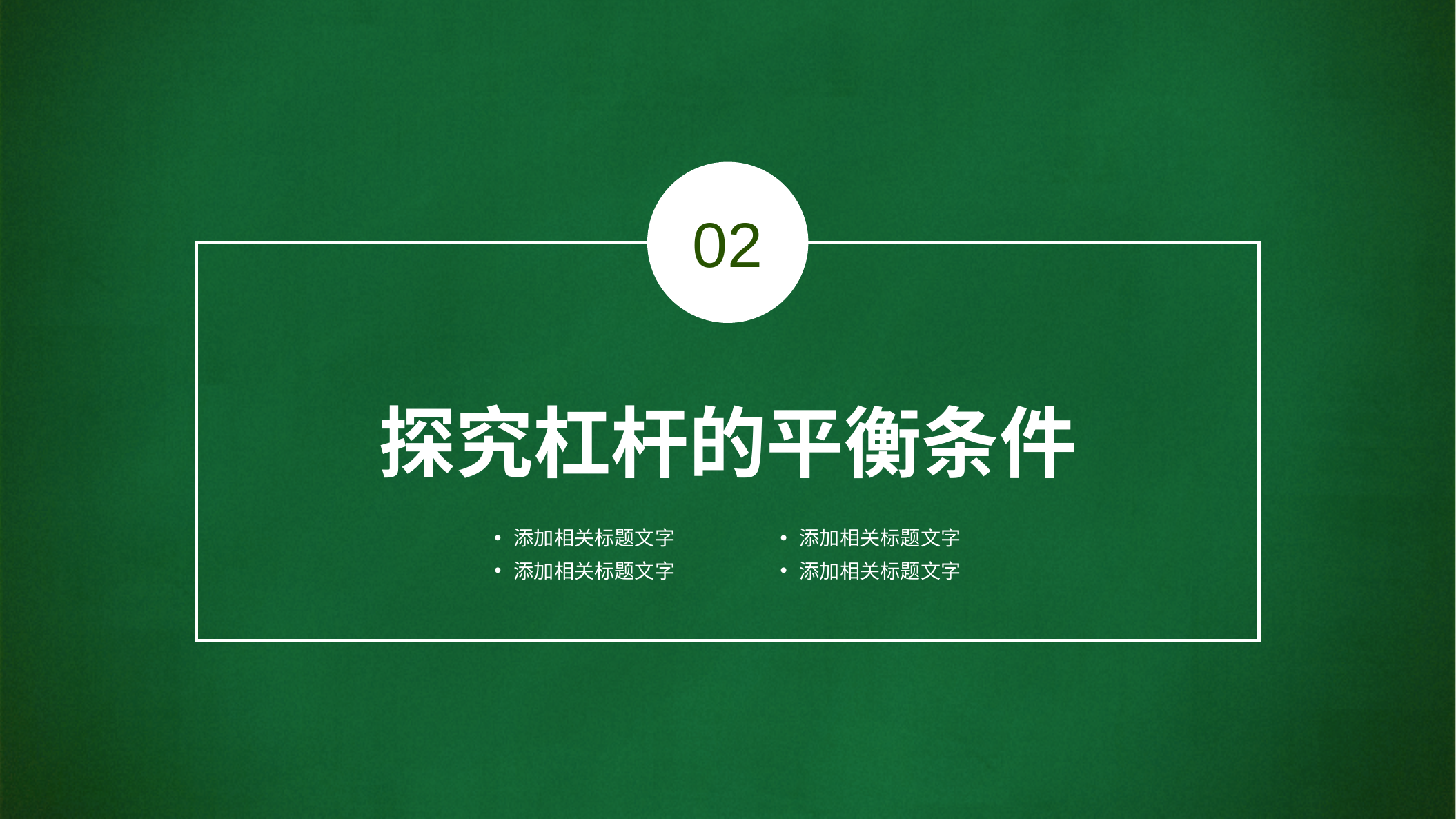

02

探究杠杆的平衡条件
添加相关标题文字
添加相关标题文字
添加相关标题文字
添加相关标题文字